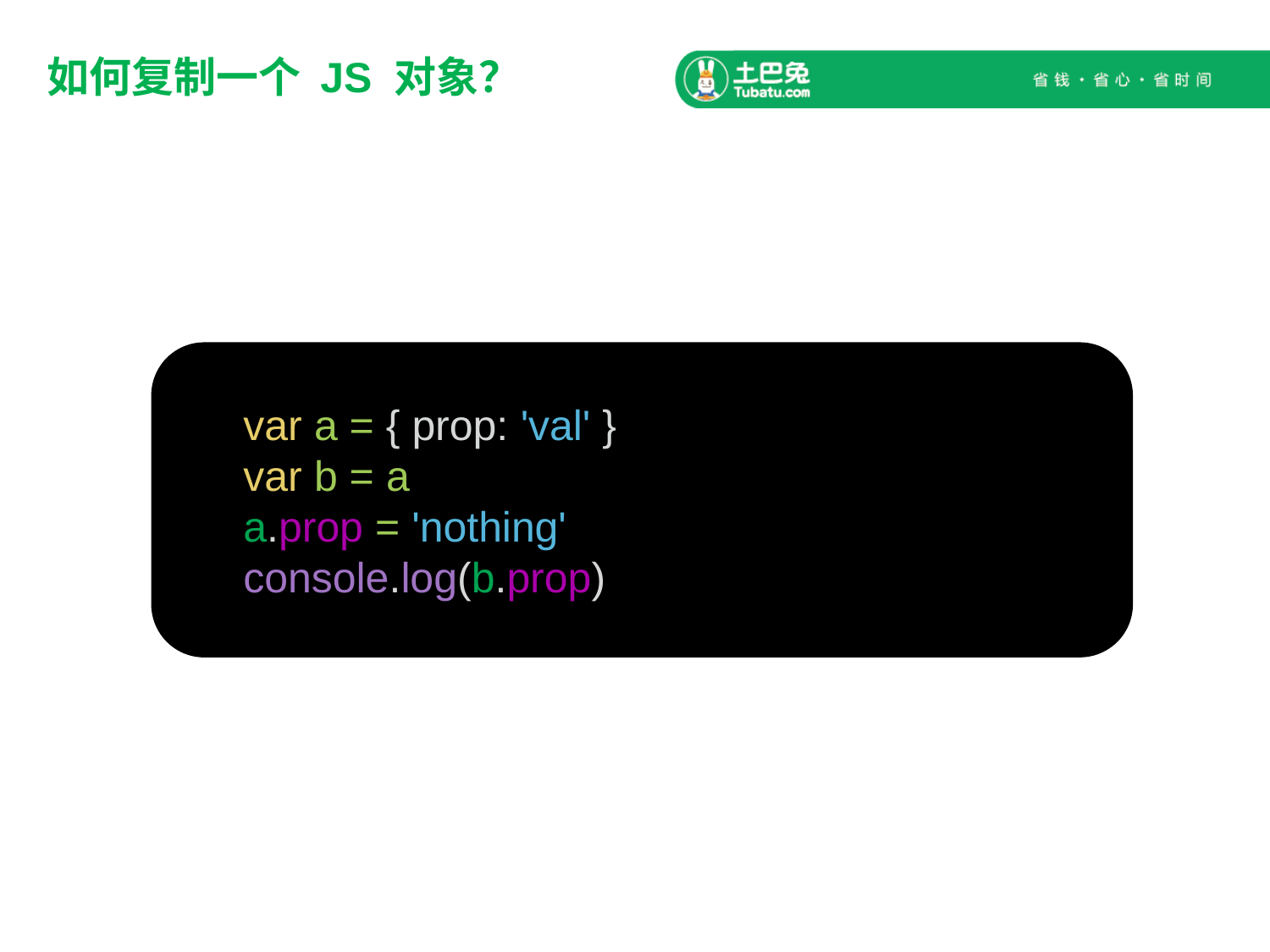

# 如何复制一个 JS 对象？

var a = { prop: 'val' }
var b = a
a.prop = 'nothing'
console.log(b.prop)